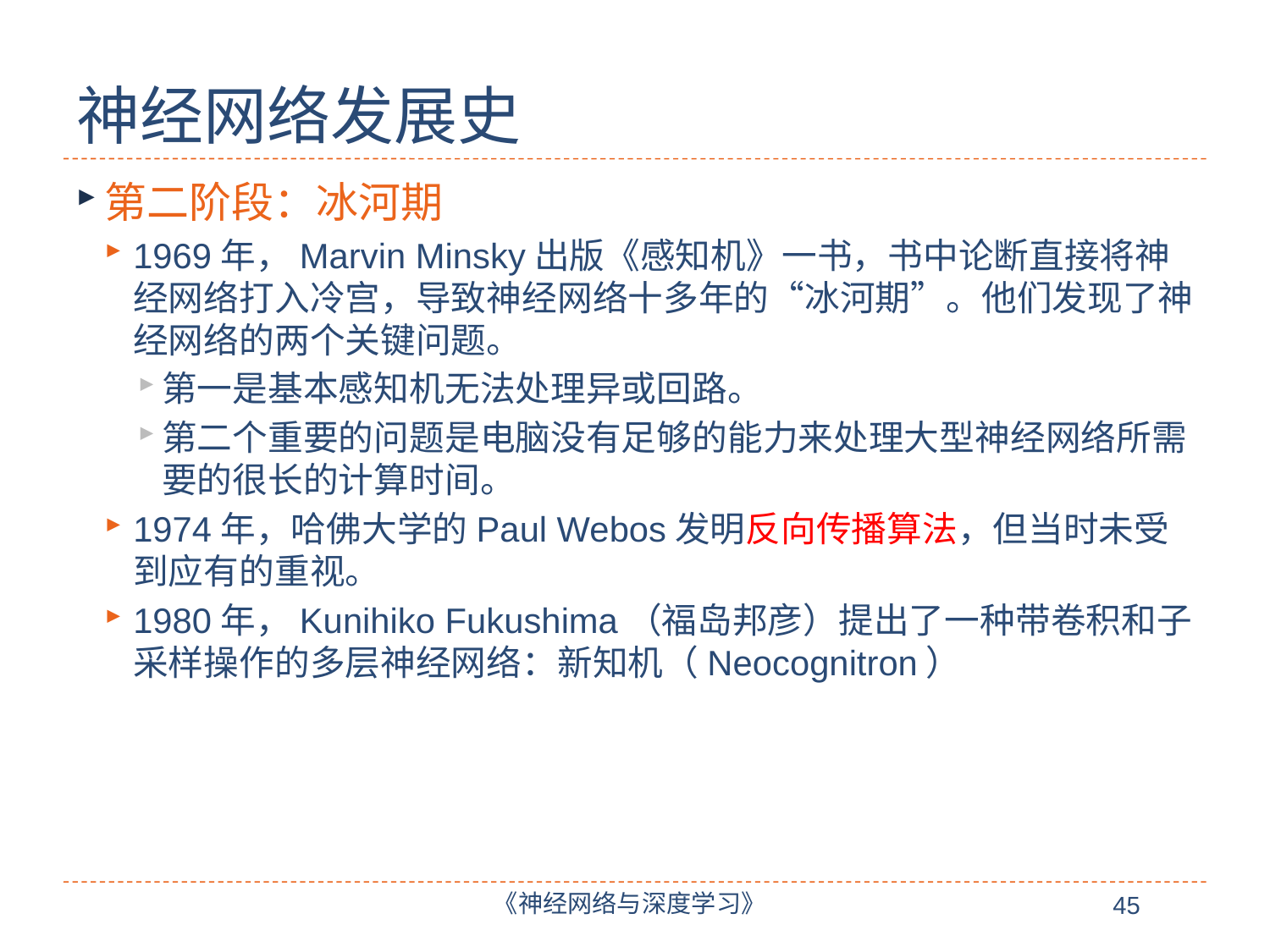

# 神经网络发展史
第二阶段：冰河期
1969年，Marvin Minsky出版《感知机》一书，书中论断直接将神经网络打入冷宫，导致神经网络十多年的“冰河期”。他们发现了神经网络的两个关键问题。
第一是基本感知机无法处理异或回路。
第二个重要的问题是电脑没有足够的能力来处理大型神经网络所需要的很长的计算时间。
1974年，哈佛大学的Paul Webos发明反向传播算法，但当时未受到应有的重视。
1980年，Kunihiko Fukushima（福岛邦彦）提出了一种带卷积和子采样操作的多层神经网络：新知机（Neocognitron）